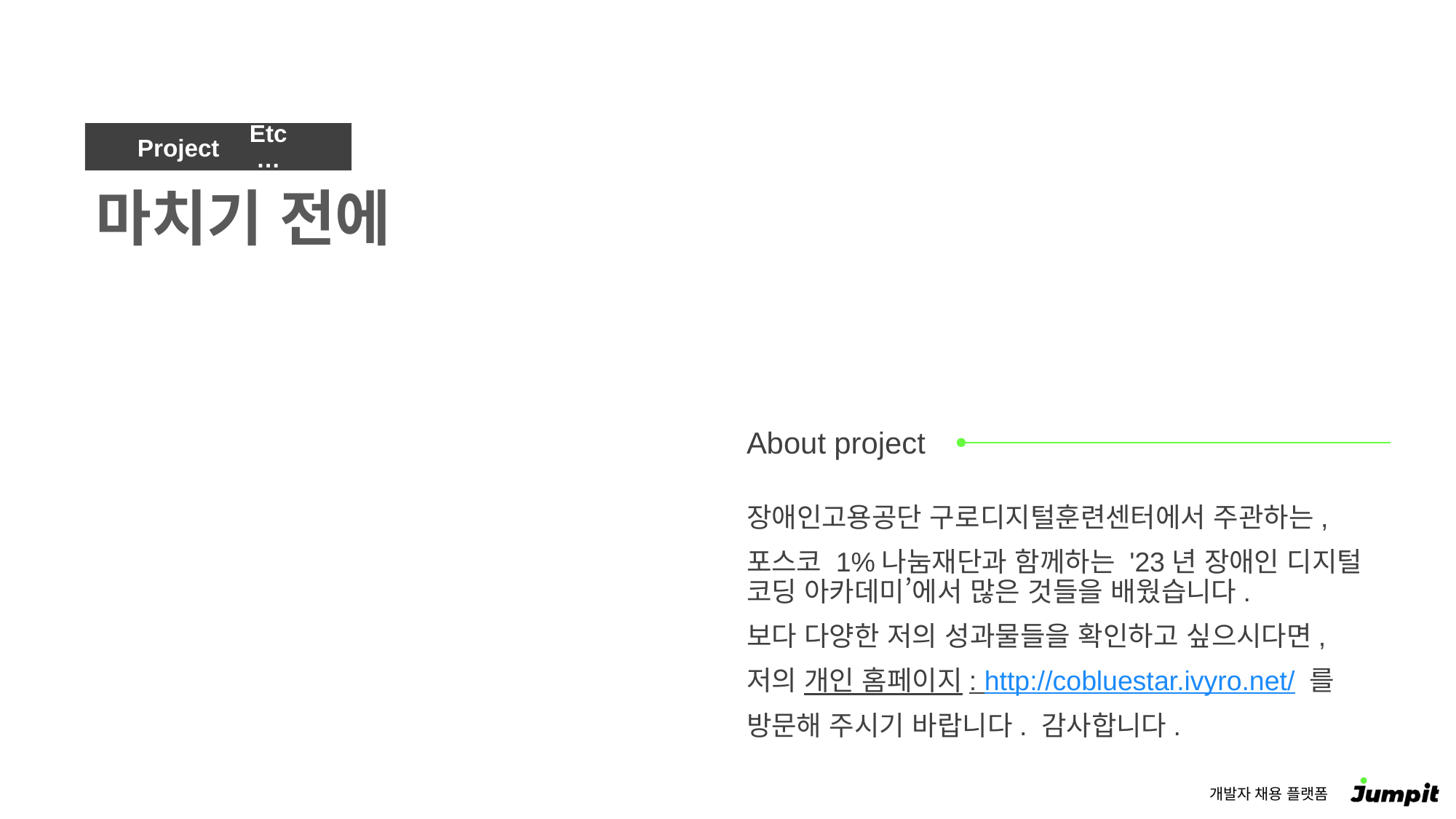

Etc…
마치기 전에
장애인고용공단 구로디지털훈련센터에서 주관하는,
포스코 1%나눔재단과 함께하는 '23년 장애인 디지털 코딩 아카데미’에서 많은 것들을 배웠습니다.
보다 다양한 저의 성과물들을 확인하고 싶으시다면,
저의 개인 홈페이지: http://cobluestar.ivyro.net/ 를
방문해 주시기 바랍니다. 감사합니다.